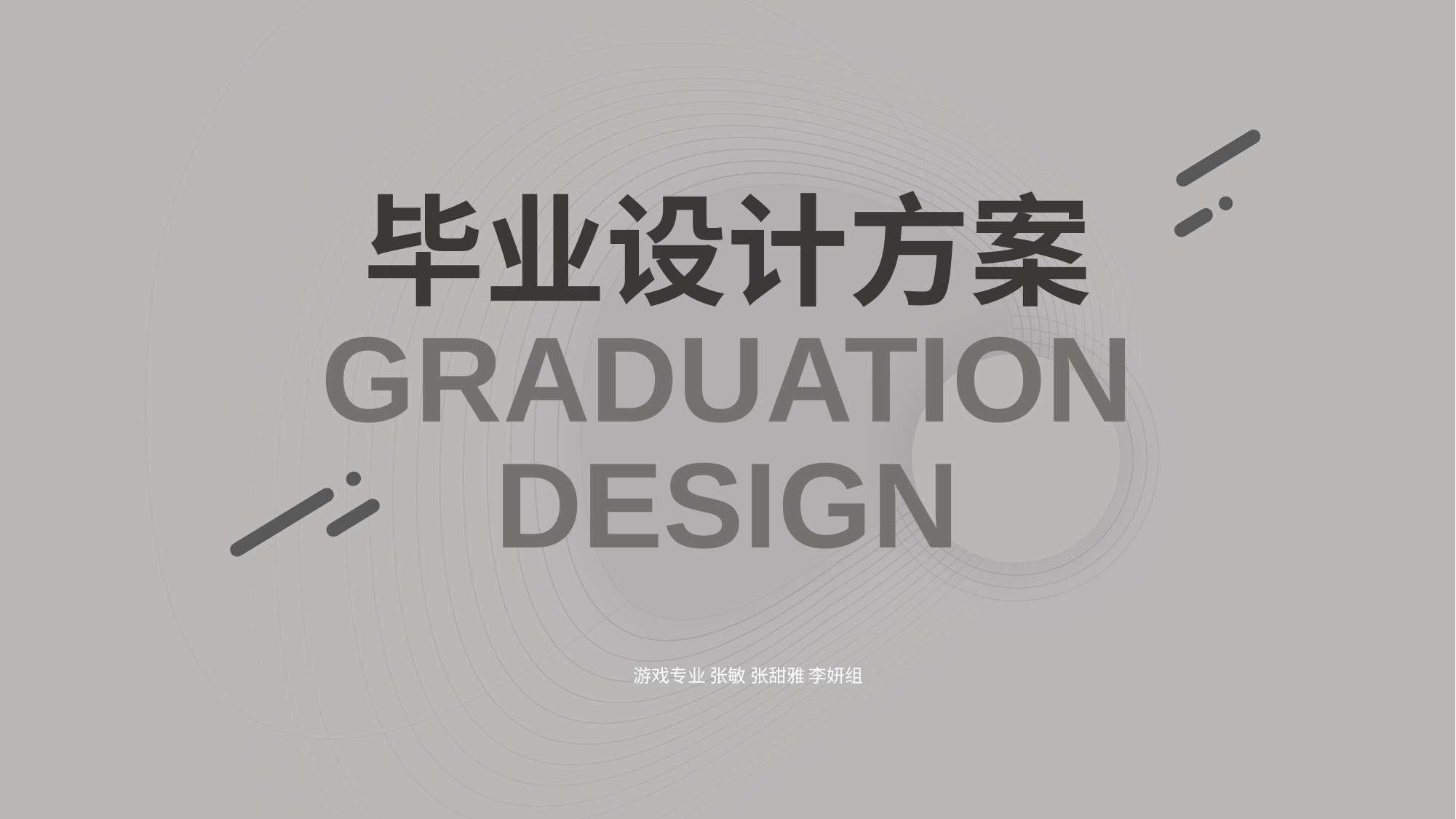

毕业设计方案

GRADUATION

DESIGN
游戏专业 张敏 张甜雅 李妍组